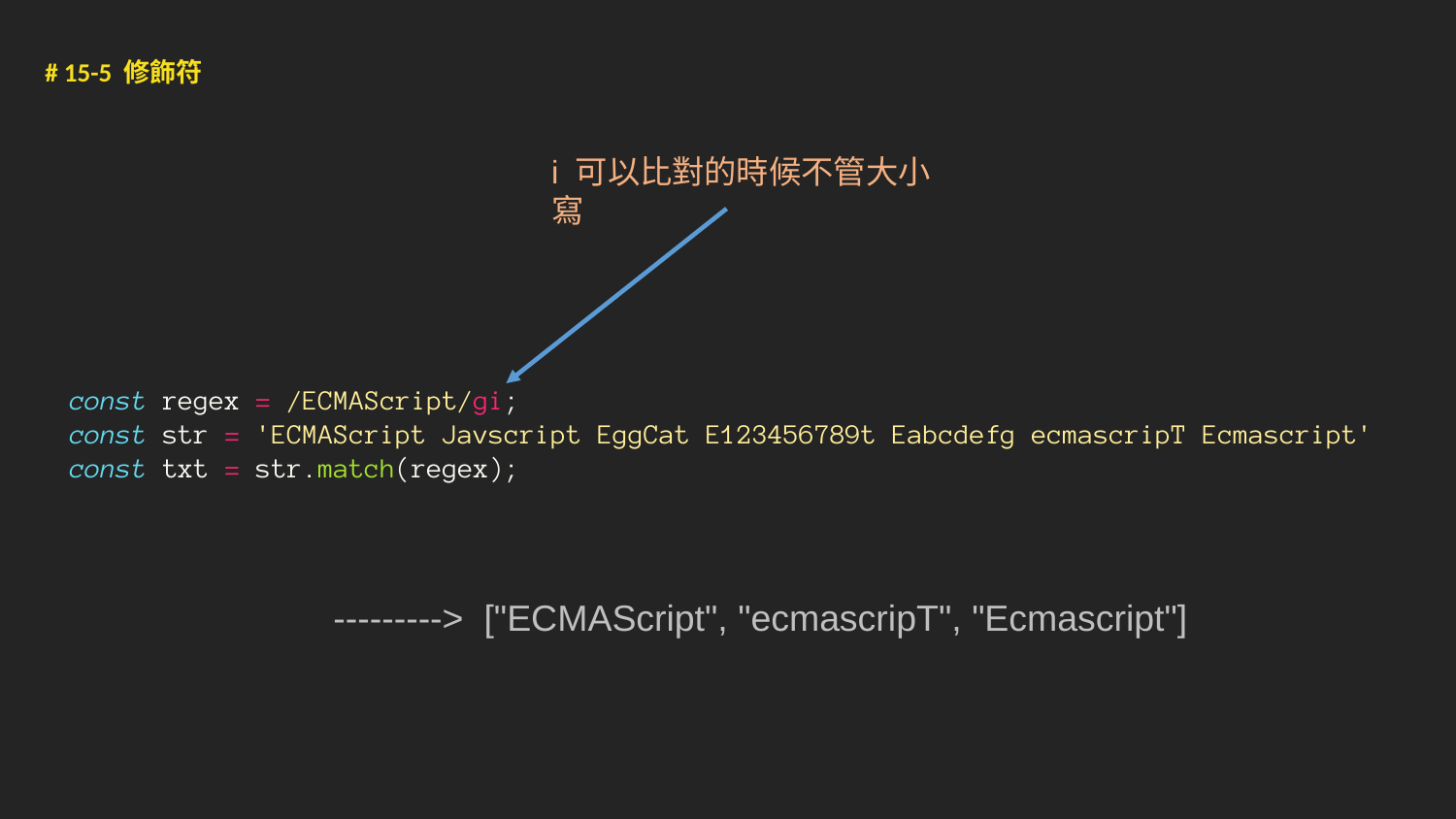

# 15-5 修飾符
i 可以比對的時候不管大小寫
const regex = /ECMAScript/gi;
const str = 'ECMAScript Javscript EggCat E123456789t Eabcdefg ecmascripT Ecmascript'
const txt = str.match(regex);
 --------->  ["ECMAScript", "ecmascripT", "Ecmascript"]